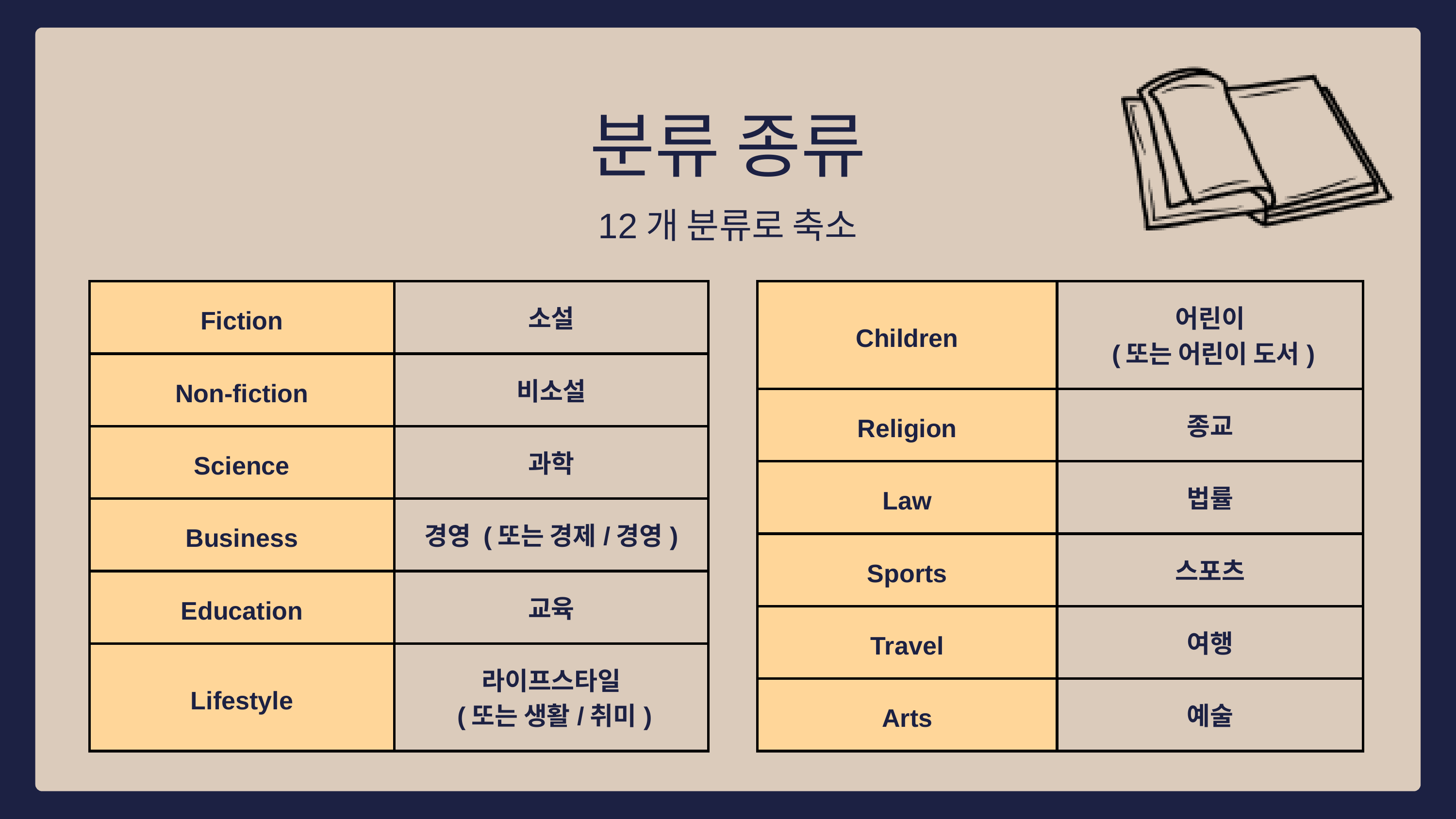

분류 종류
12개 분류로 축소
| Fiction | 소설 |
| --- | --- |
| Non-fiction | 비소설 |
| Science | 과학 |
| Business | 경영 (또는 경제/경영) |
| Education | 교육 |
| Lifestyle | 라이프스타일 (또는 생활/취미) |
| Children | 어린이 (또는 어린이 도서) |
| --- | --- |
| Religion | 종교 |
| Law | 법률 |
| Sports | 스포츠 |
| Travel | 여행 |
| Arts | 예술 |